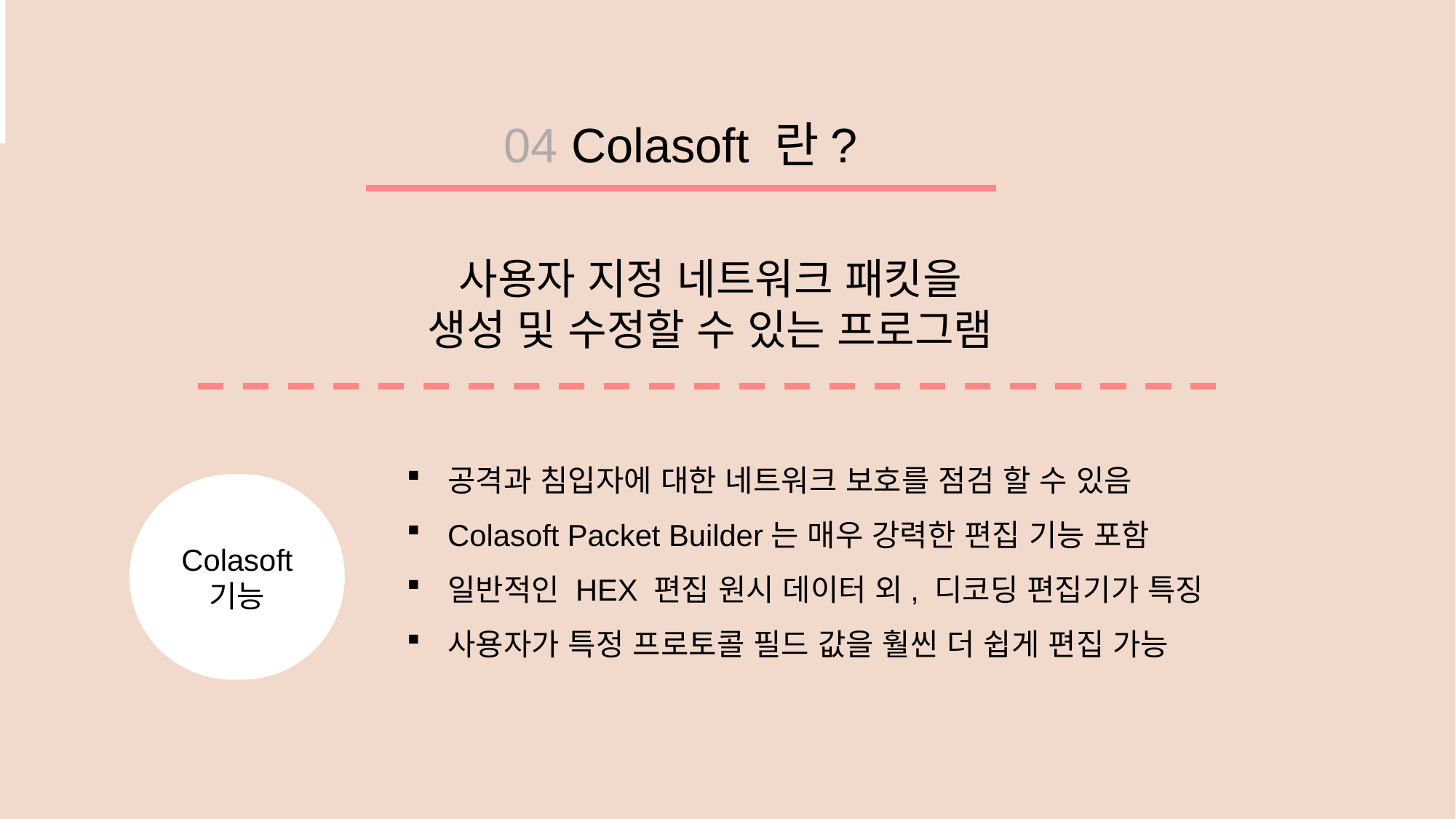

04 Colasoft 란?
사용자 지정 네트워크 패킷을
생성 및 수정할 수 있는 프로그램
공격과 침입자에 대한 네트워크 보호를 점검 할 수 있음
Colasoft Packet Builder는 매우 강력한 편집 기능 포함
일반적인 HEX 편집 원시 데이터 외, 디코딩 편집기가 특징
사용자가 특정 프로토콜 필드 값을 훨씬 더 쉽게 편집 가능
Colasoft
기능